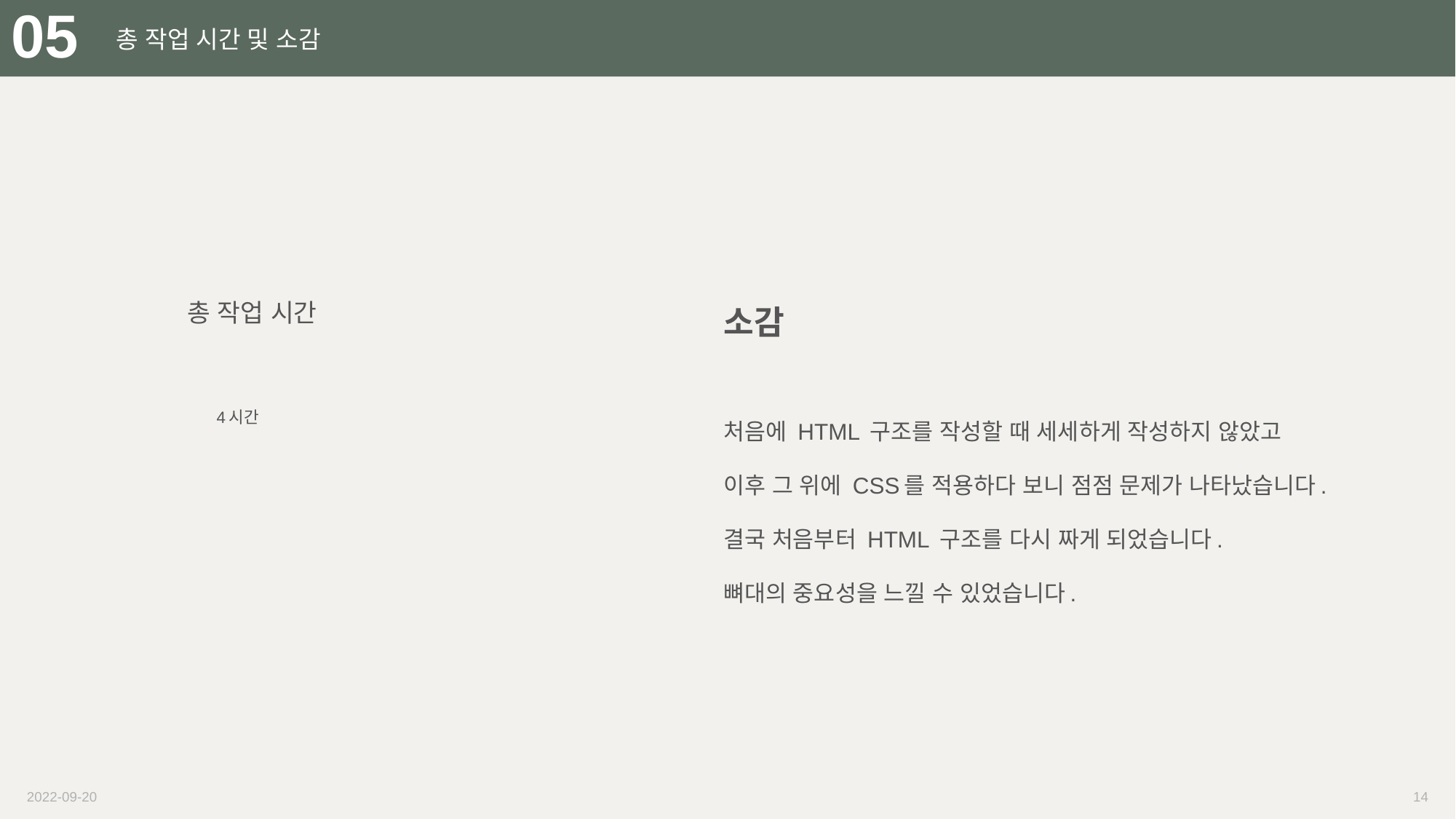

05

총 작업 시간 및 소감
총 작업 시간

       4시간
소감

처음에 HTML 구조를 작성할 때 세세하게 작성하지 않았고
이후 그 위에 CSS를 적용하다 보니 점점 문제가 나타났습니다.
결국 처음부터 HTML 구조를 다시 짜게 되었습니다.
뼈대의 중요성을 느낄 수 있었습니다.

2022-09-20
14